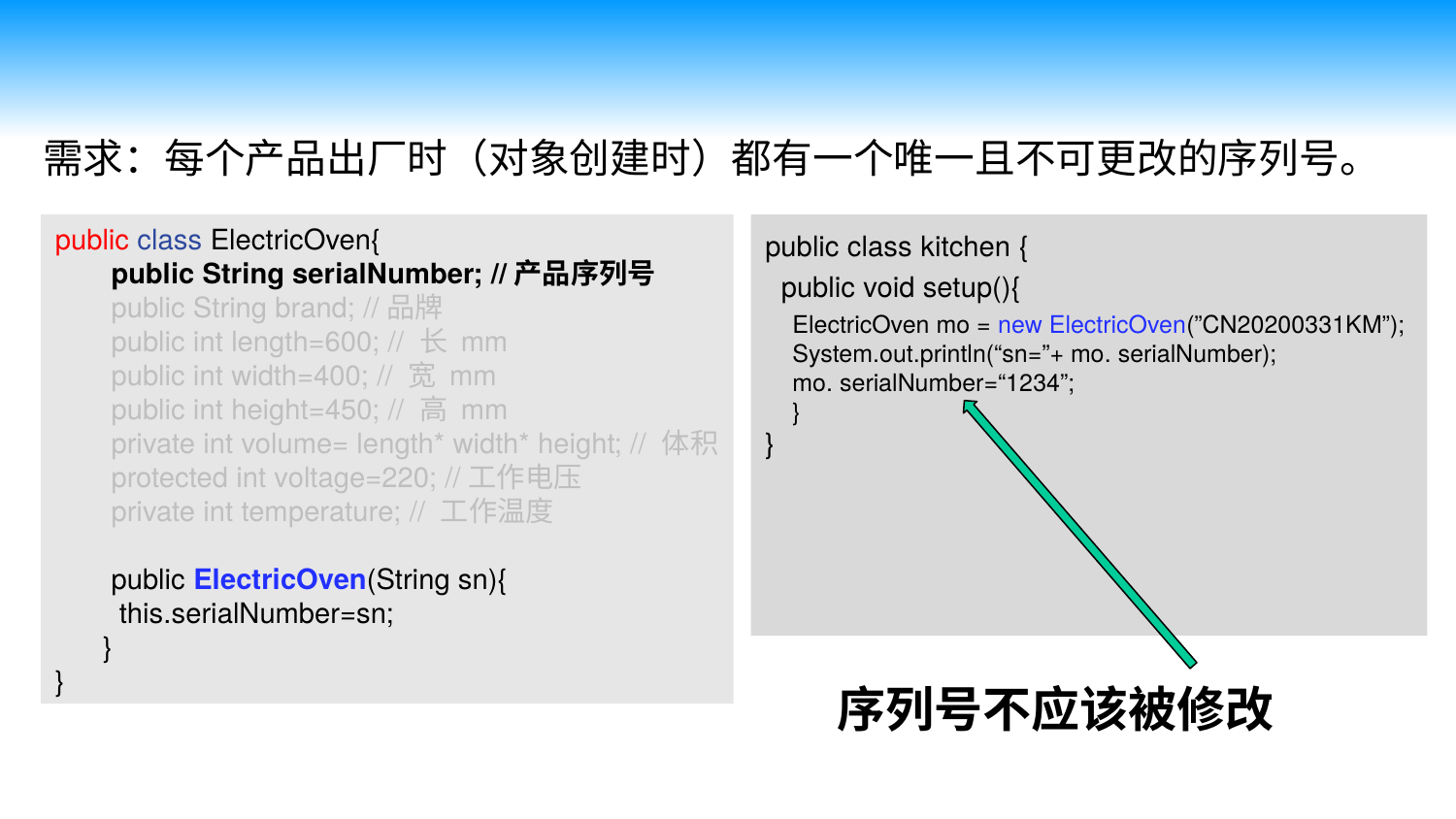

需求：每个产品出厂时（对象创建时）都有一个唯一且不可更改的序列号。
public class ElectricOven{
       public String serialNumber; //产品序列号
       public String brand; //品牌
       public int length=600; // 长 mm
       public int width=400; // 宽 mm
       public int height=450; // 高 mm
       private int volume= length* width* height; // 体积
       protected int voltage=220; //工作电压
       private int temperature; // 工作温度

       public ElectricOven(String sn){
        this.serialNumber=sn;
      }
}
public class kitchen {
  public void setup(){
    ElectricOven mo = new ElectricOven(”CN20200331KM”);
    System.out.println(“sn=”+ mo. serialNumber);
    mo. serialNumber=“1234”;
    }
}

序列号不应该被修改